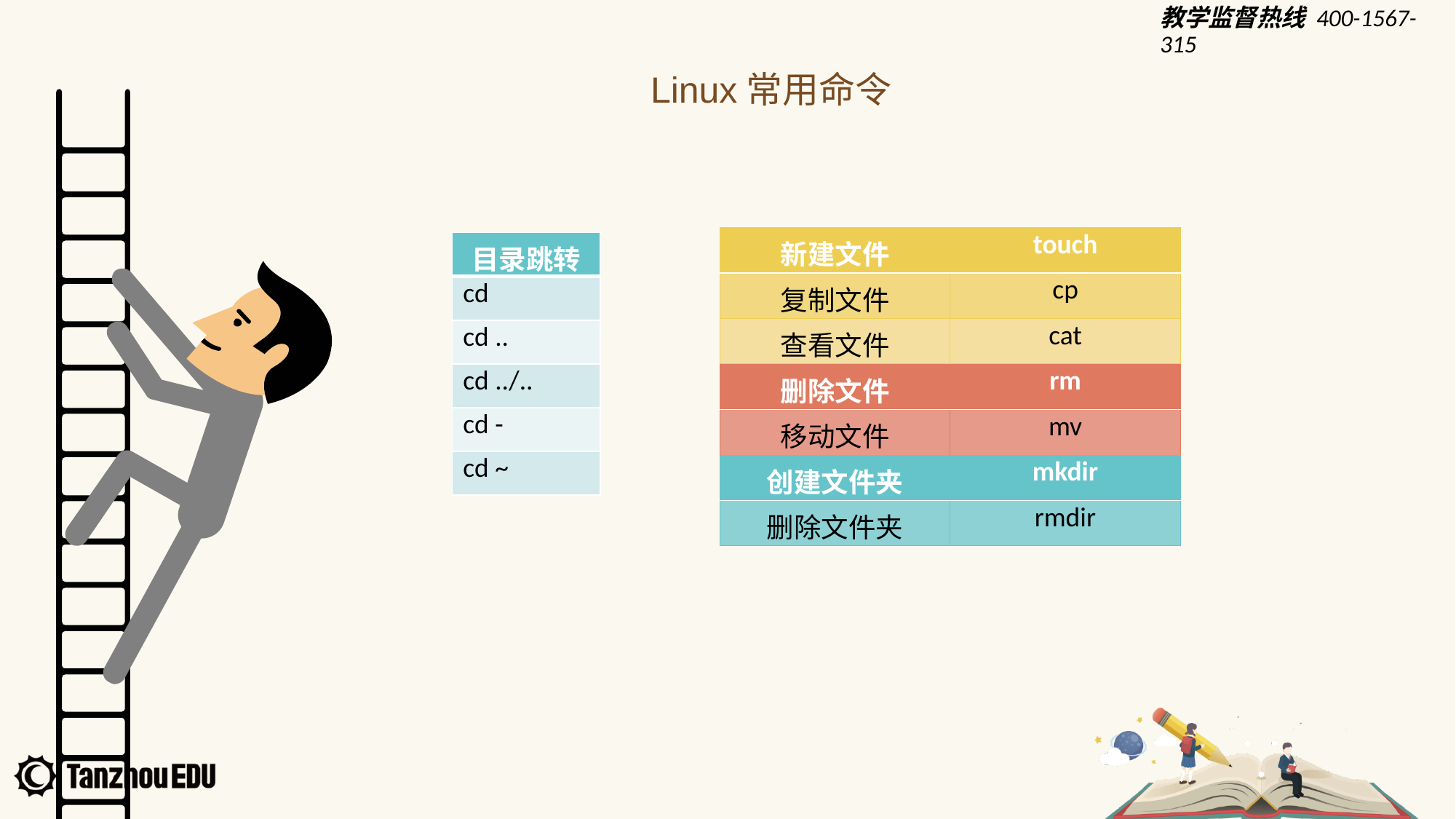

Linux常用命令

| 新建文件 | touch |
| --- | --- |
| 复制文件 | cp |
| 查看文件 | cat |
| 目录跳转 |
| --- |
| cd |
| cd .. |
| cd ../.. |
| cd - |
| cd ~ |
| 删除文件 | rm |
| --- | --- |
| 移动文件 | mv |
| 创建文件夹 | mkdir |
| --- | --- |
| 删除文件夹 | rmdir |